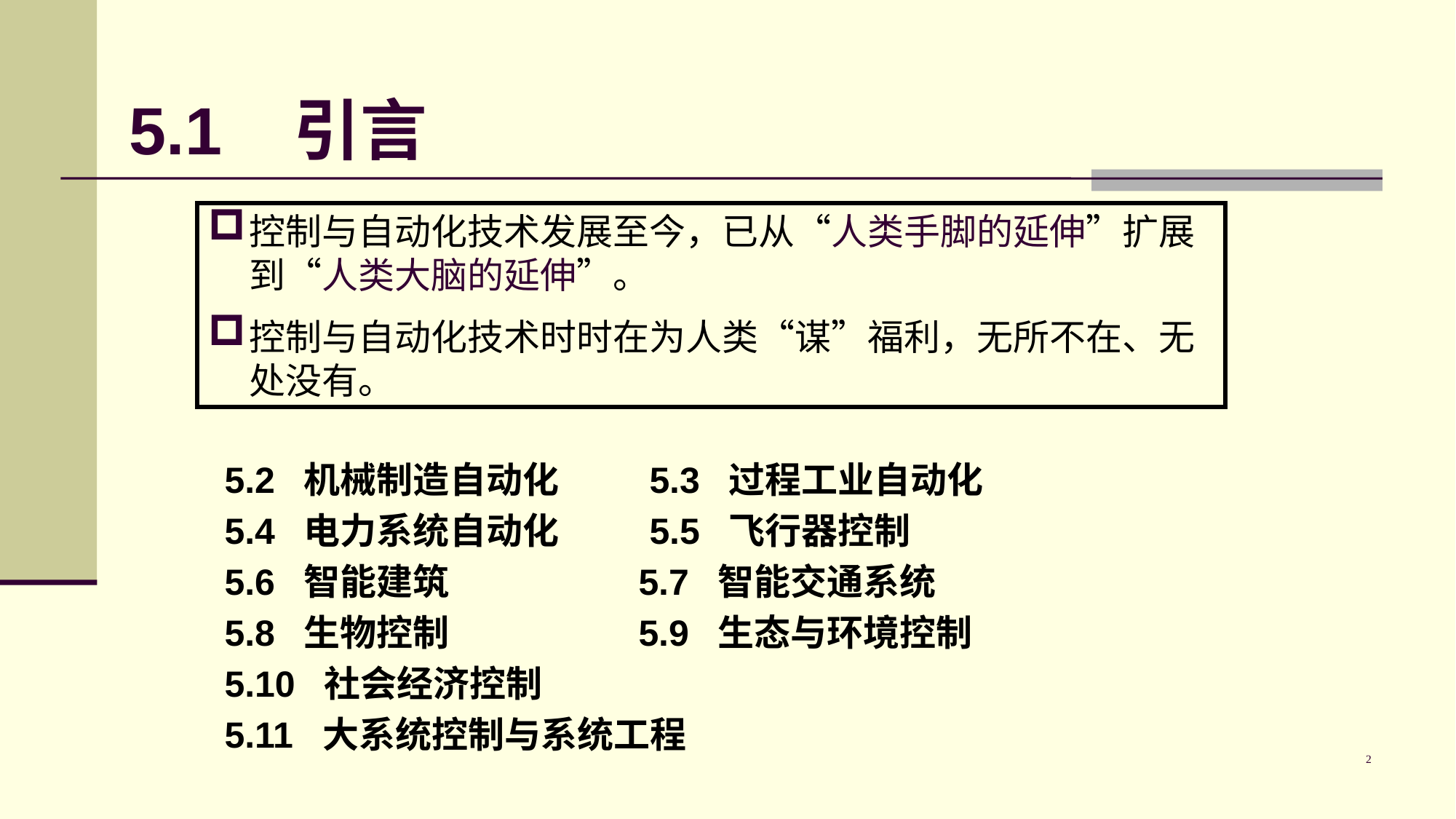

# 5.1   引言
控制与自动化技术发展至今，已从“人类手脚的延伸”扩展到“人类大脑的延伸”。
控制与自动化技术时时在为人类“谋”福利，无所不在、无处没有。
5.2  机械制造自动化          5.3  过程工业自动化
5.4  电力系统自动化          5.5  飞行器控制
5.6  智能建筑                      5.7  智能交通系统
5.8  生物控制                      5.9  生态与环境控制
5.10  社会经济控制
5.11  大系统控制与系统工程
2